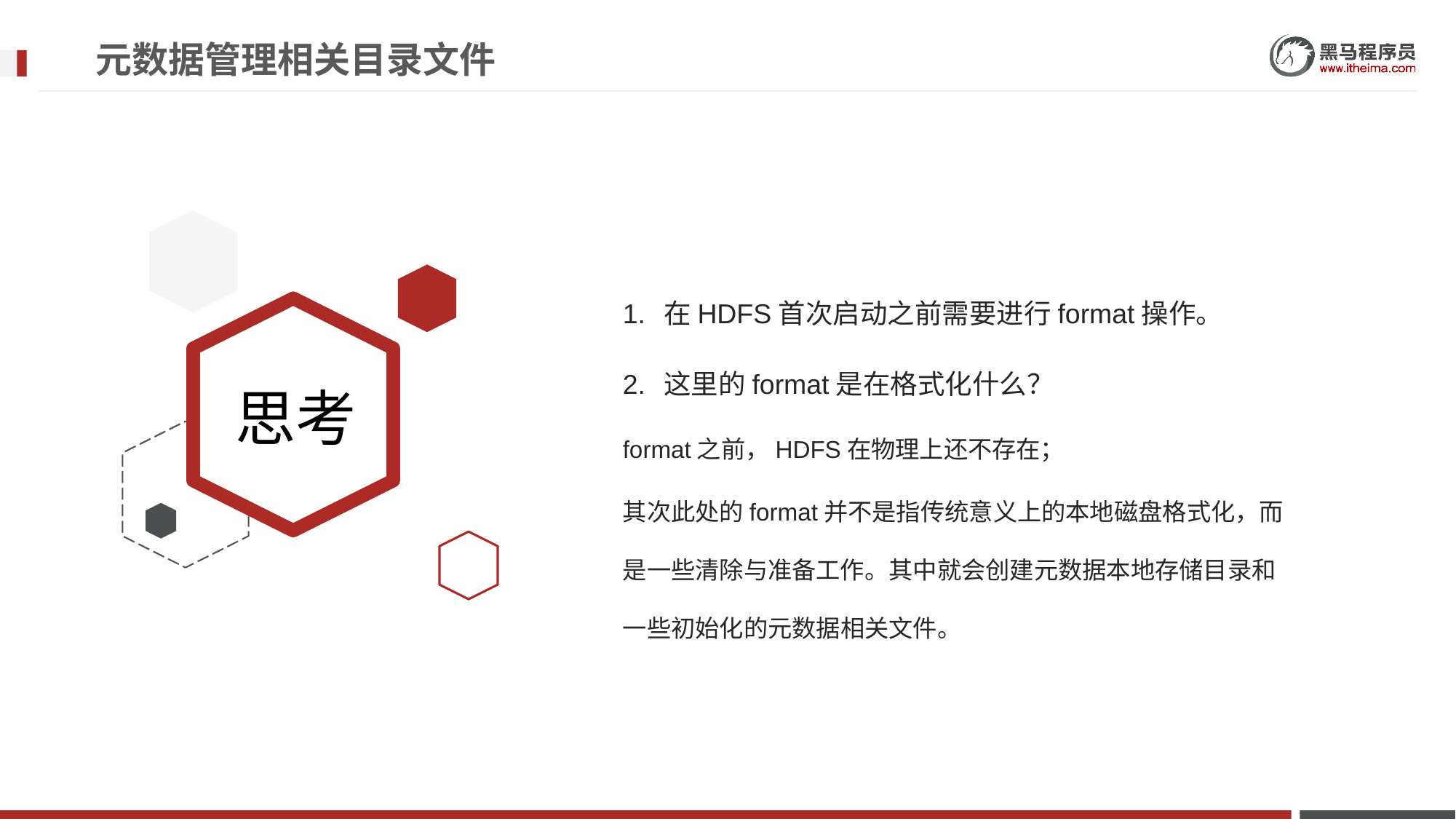

# 元数据管理相关目录文件
在HDFS首次启动之前需要进行format操作。
这里的format是在格式化什么？
format之前，HDFS在物理上还不存在；
其次此处的format并不是指传统意义上的本地磁盘格式化，而是一些清除与准备工作。其中就会创建元数据本地存储目录和一些初始化的元数据相关文件。